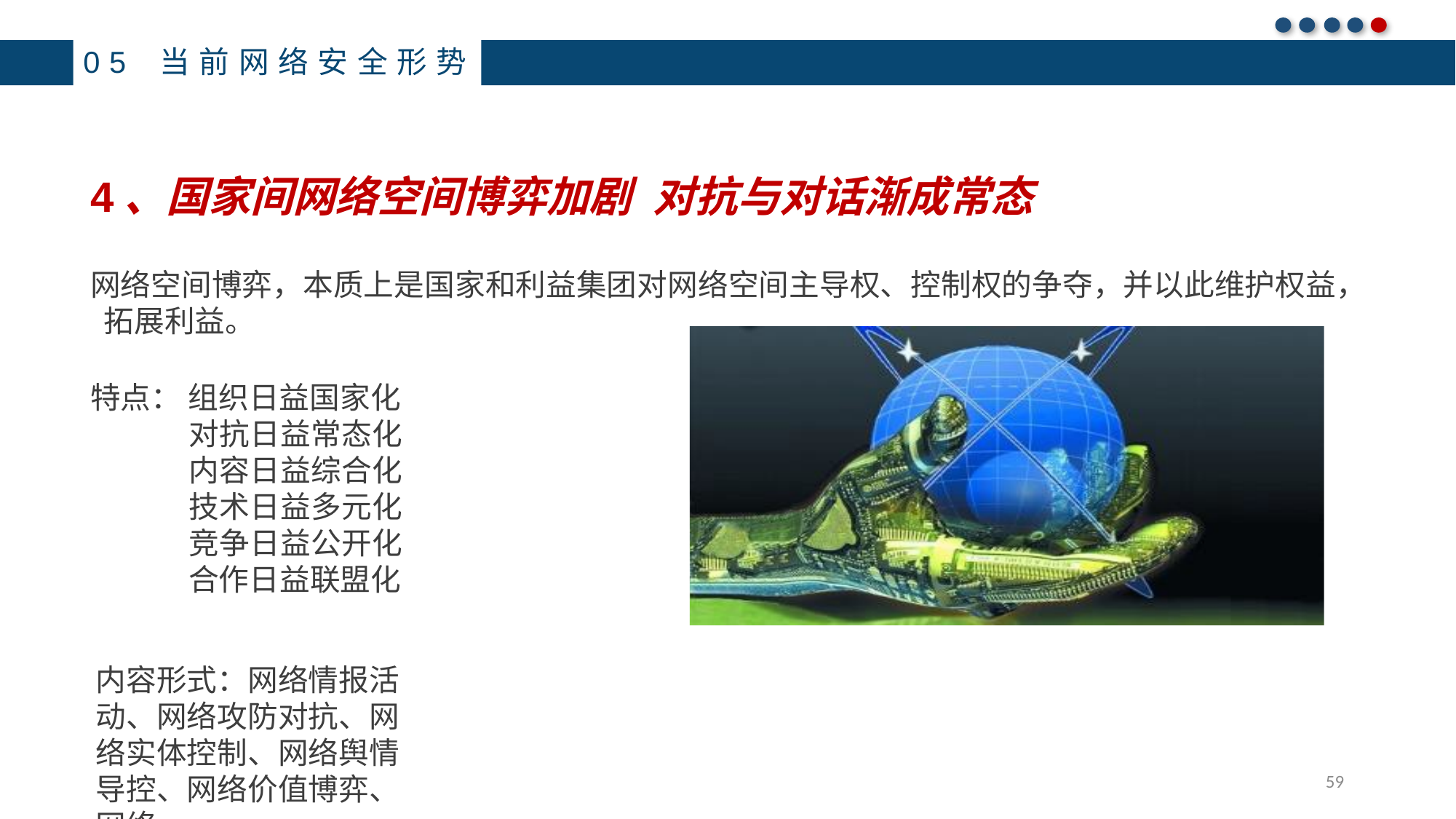

05 当前网络安全形势

4、国家间网络空间博弈加剧	对抗与对话渐成常态
网络空间博弈，本质上是国家和利益集团对网络空间主导权、控制权的争夺，并以此维护权益，  拓展利益。

特点： 组织日益国家化
对抗日益常态化 内容日益综合化 技术日益多元化 竞争日益公开化 合作日益联盟化

内容形式：网络情报活动、网络攻防对抗、网络实体控制、网络舆情导控、网络价值博弈、网络
规则制定、网络技术比拼等等

59